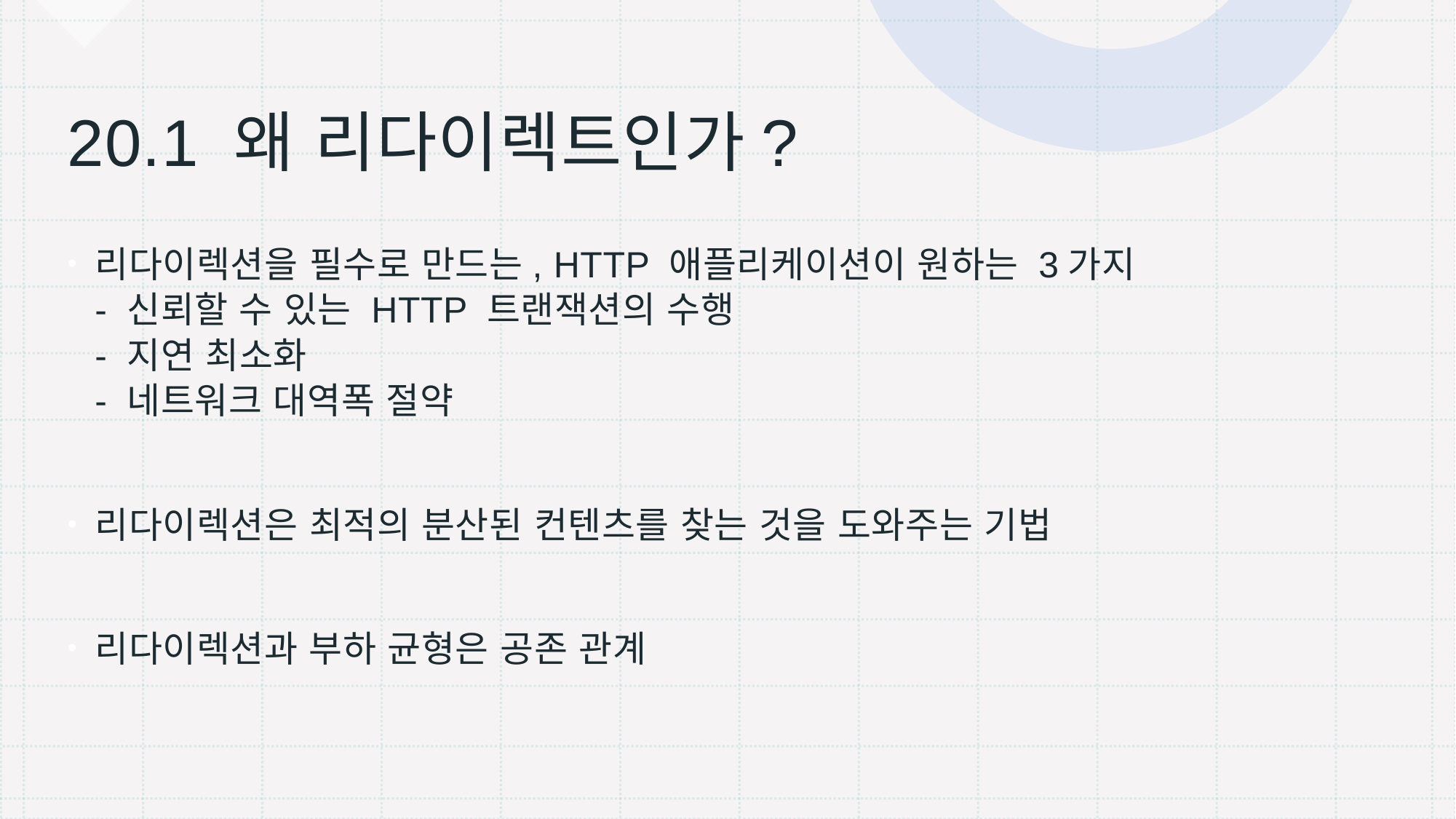

# 20.1 왜 리다이렉트인가?
리다이렉션을 필수로 만드는, HTTP 애플리케이션이 원하는 3가지
- 신뢰할 수 있는 HTTP 트랜잭션의 수행
- 지연 최소화
- 네트워크 대역폭 절약

리다이렉션은 최적의 분산된 컨텐츠를 찾는 것을 도와주는 기법

리다이렉션과 부하 균형은 공존 관계